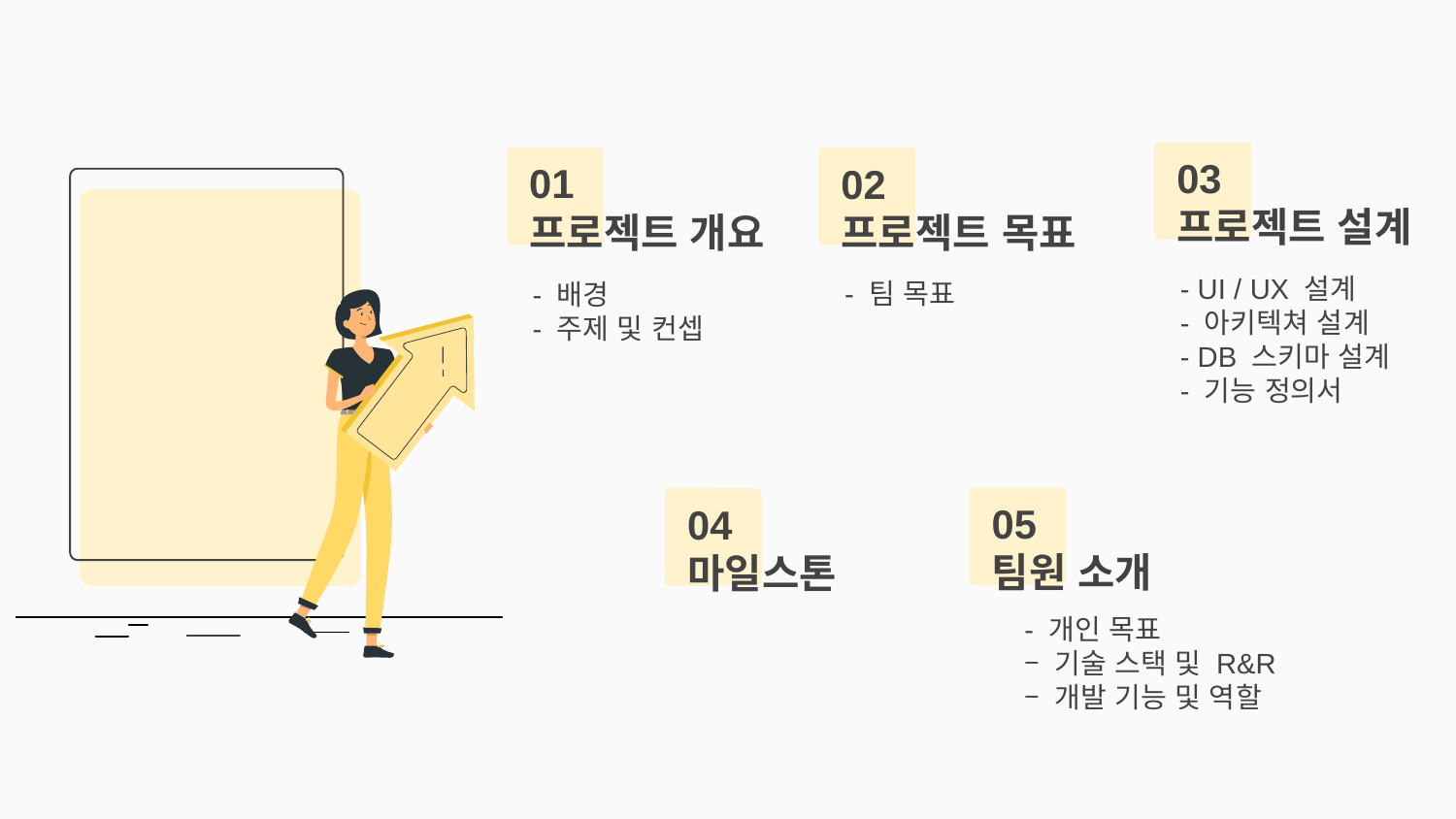

03
프로젝트 설계
- UI / UX 설계
- 아키텍쳐 설계
- DB 스키마 설계
- 기능 정의서

01
프로젝트 개요
- 배경
- 주제 및 컨셉

02
프로젝트 목표
- 팀 목표

05
팀원 소개
- 개인 목표
– 기술 스택 및 R&R
– 개발 기능 및 역할

04
마일스톤